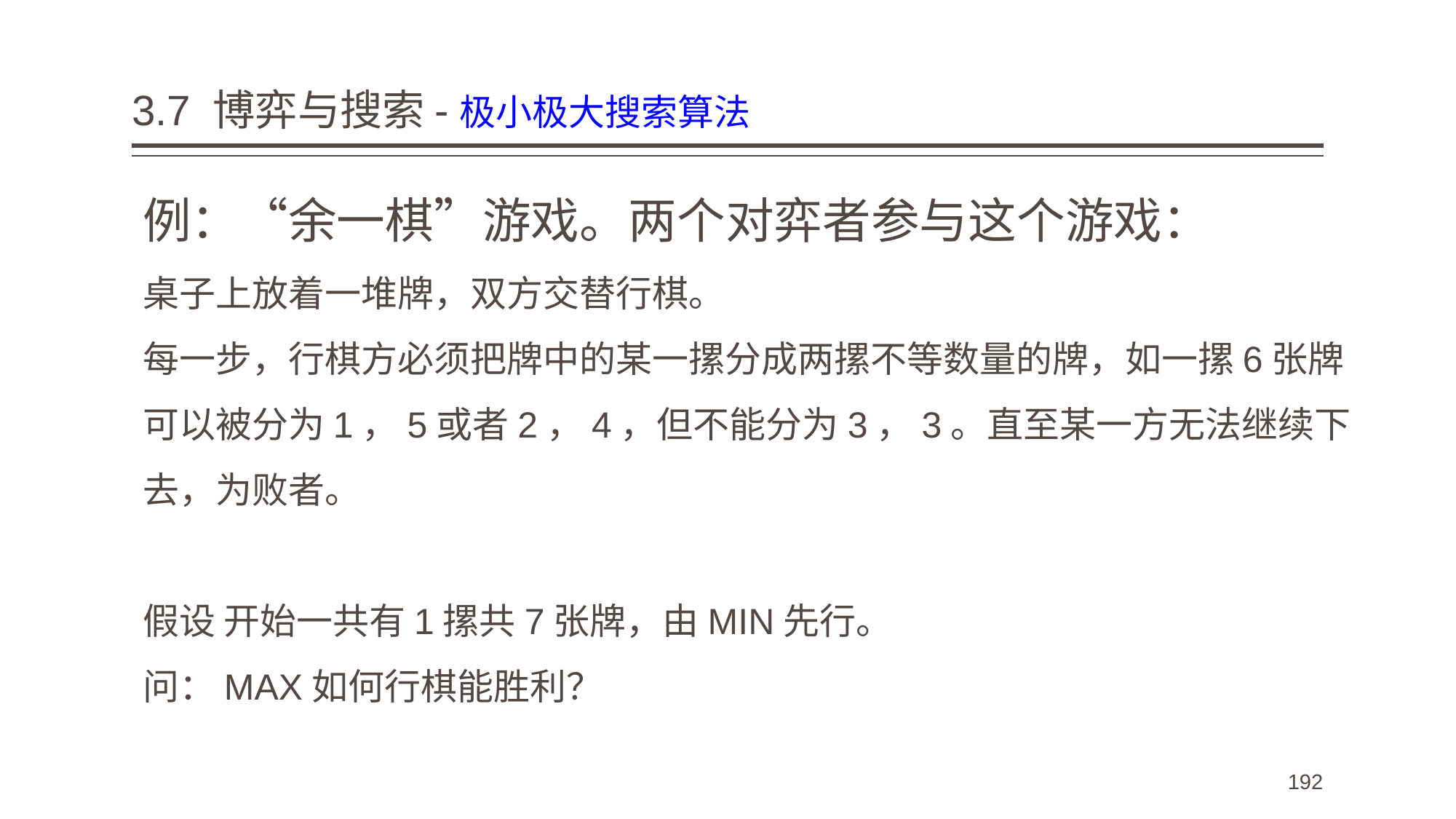

# 3.7 博弈与搜索-极小极大搜索算法
例：“余一棋”游戏。两个对弈者参与这个游戏：
桌子上放着一堆牌，双方交替行棋。
每一步，行棋方必须把牌中的某一摞分成两摞不等数量的牌，如一摞6张牌可以被分为1，5或者2，4，但不能分为3，3。直至某一方无法继续下去，为败者。

假设 开始一共有1摞共7张牌，由MIN先行。
问：MAX如何行棋能胜利？

192